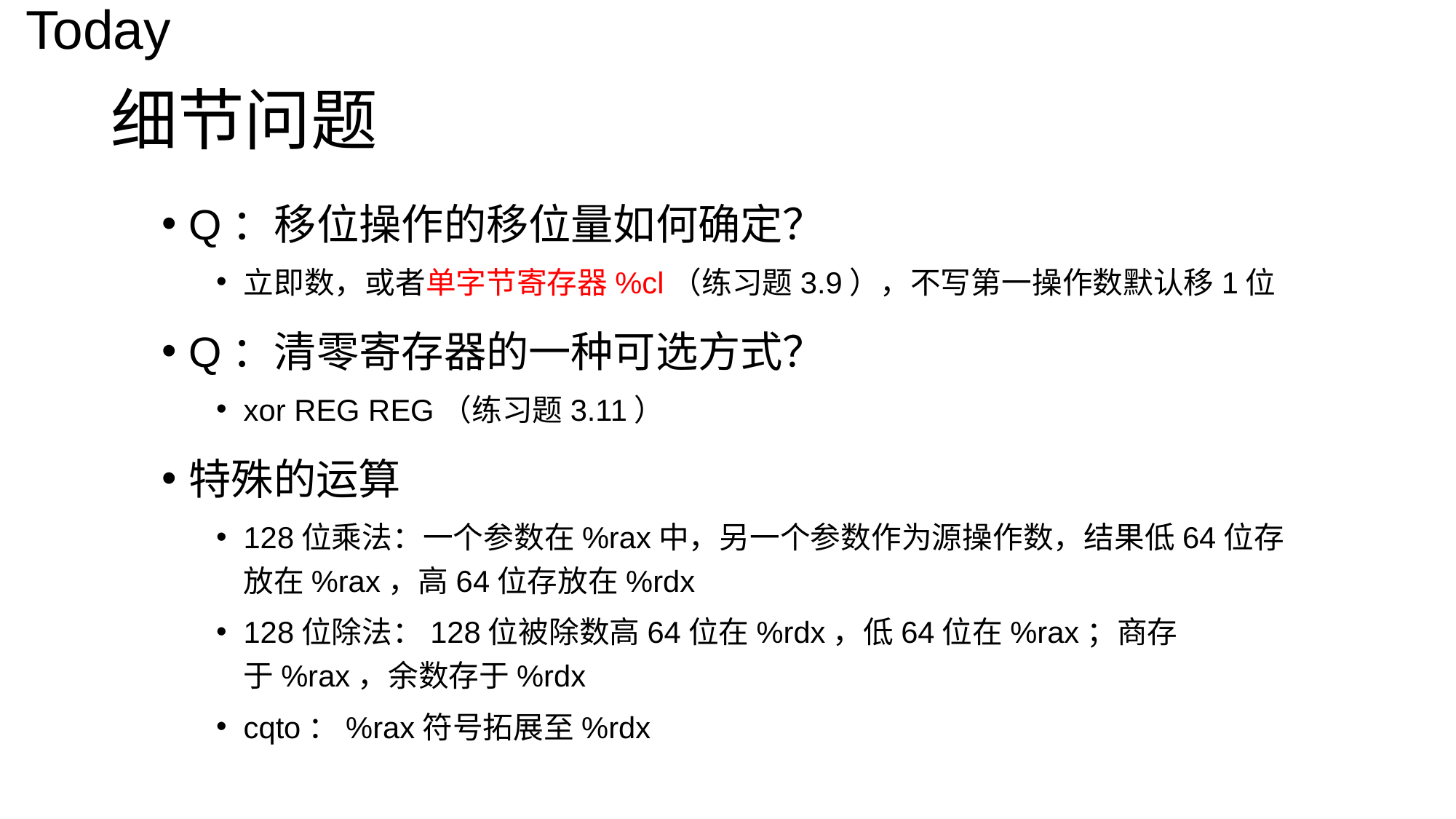

Today
# 细节问题
Q：移位操作的移位量如何确定？
立即数，或者单字节寄存器%cl（练习题3.9），不写第一操作数默认移1位
Q：清零寄存器的一种可选方式？
xor REG REG（练习题3.11）
特殊的运算
128位乘法：一个参数在%rax中，另一个参数作为源操作数，结果低64位存放在%rax，高64位存放在%rdx
128位除法：128位被除数高64位在%rdx，低64位在%rax；商存于%rax，余数存于%rdx
cqto：%rax符号拓展至%rdx